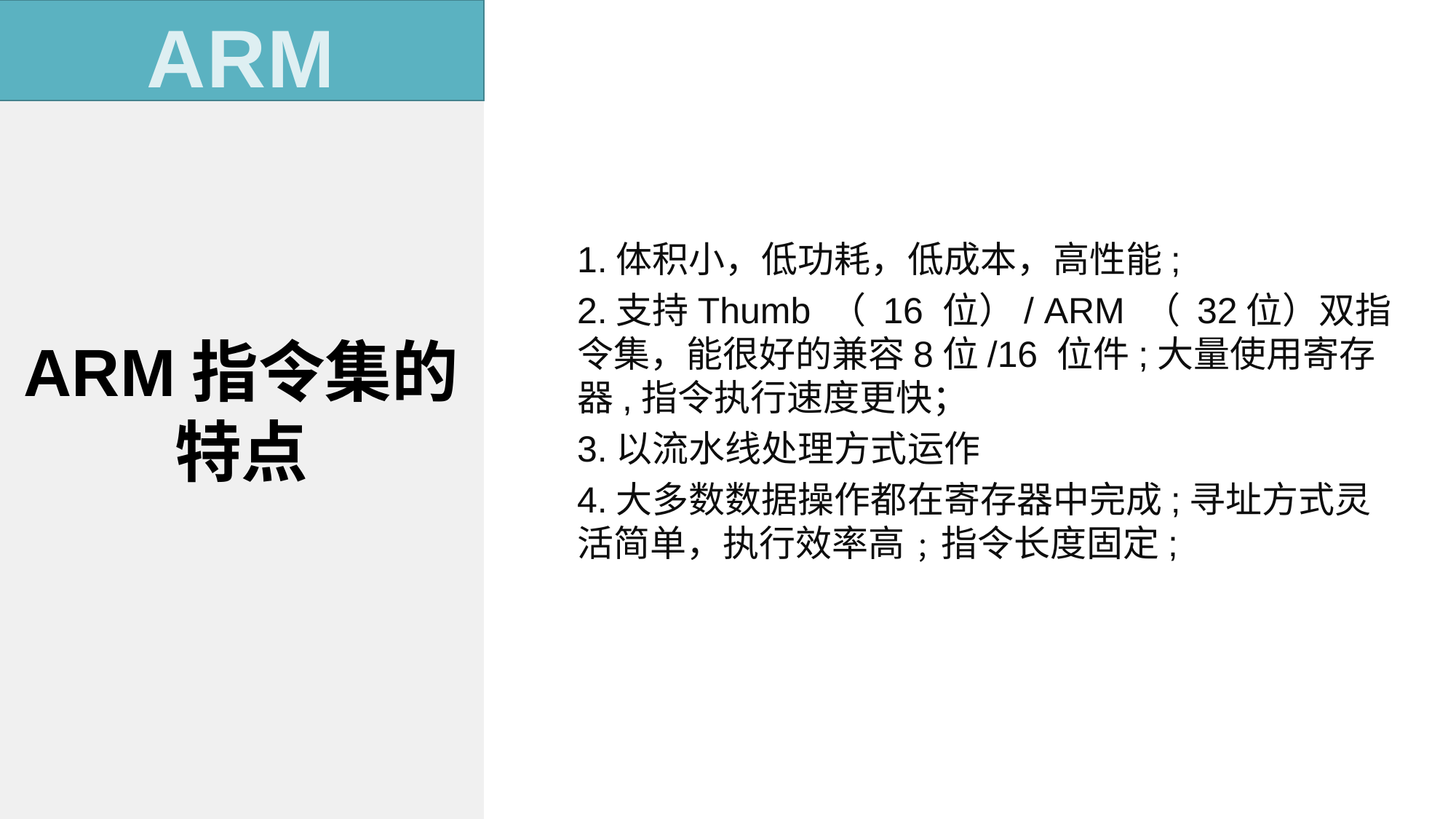

ARM指令集的特点
ARM
1.体积小，低功耗，低成本，高性能;
2.支持Thumb （ 16 位）/ ARM （ 32位）双指令集，能很好的兼容8位/16 位件;大量使用寄存器,指令执行速度更快；
3.以流水线处理方式运作
4.大多数数据操作都在寄存器中完成;寻址方式灵活简单，执行效率高﹔指令长度固定;